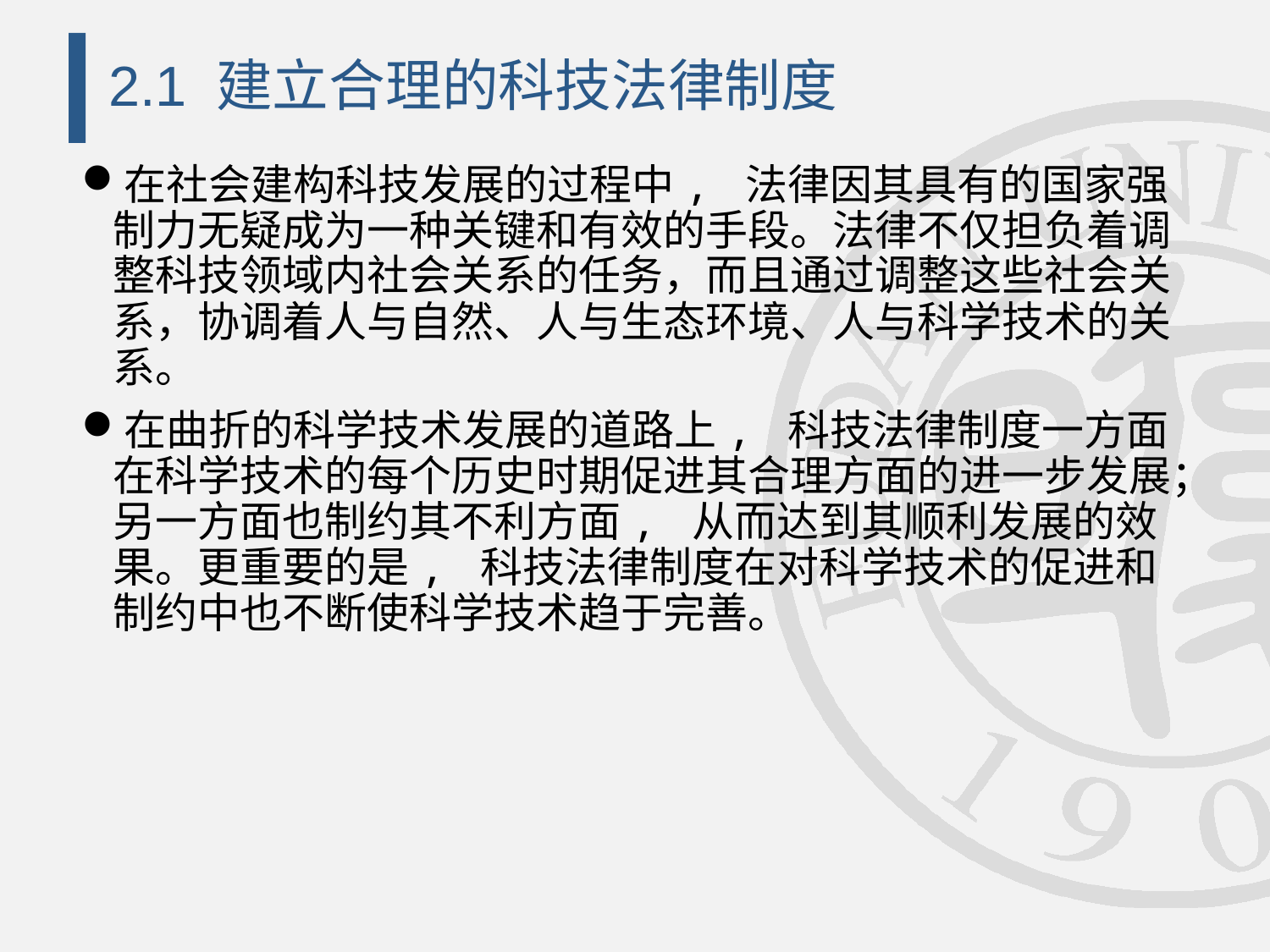

# 2.1 建立合理的科技法律制度
在社会建构科技发展的过程中, 法律因其具有的国家强制力无疑成为一种关键和有效的手段。法律不仅担负着调整科技领域内社会关系的任务，而且通过调整这些社会关系，协调着人与自然、人与生态环境、人与科学技术的关系。
在曲折的科学技术发展的道路上, 科技法律制度一方面在科学技术的每个历史时期促进其合理方面的进一步发展；另一方面也制约其不利方面, 从而达到其顺利发展的效果。更重要的是, 科技法律制度在对科学技术的促进和制约中也不断使科学技术趋于完善。